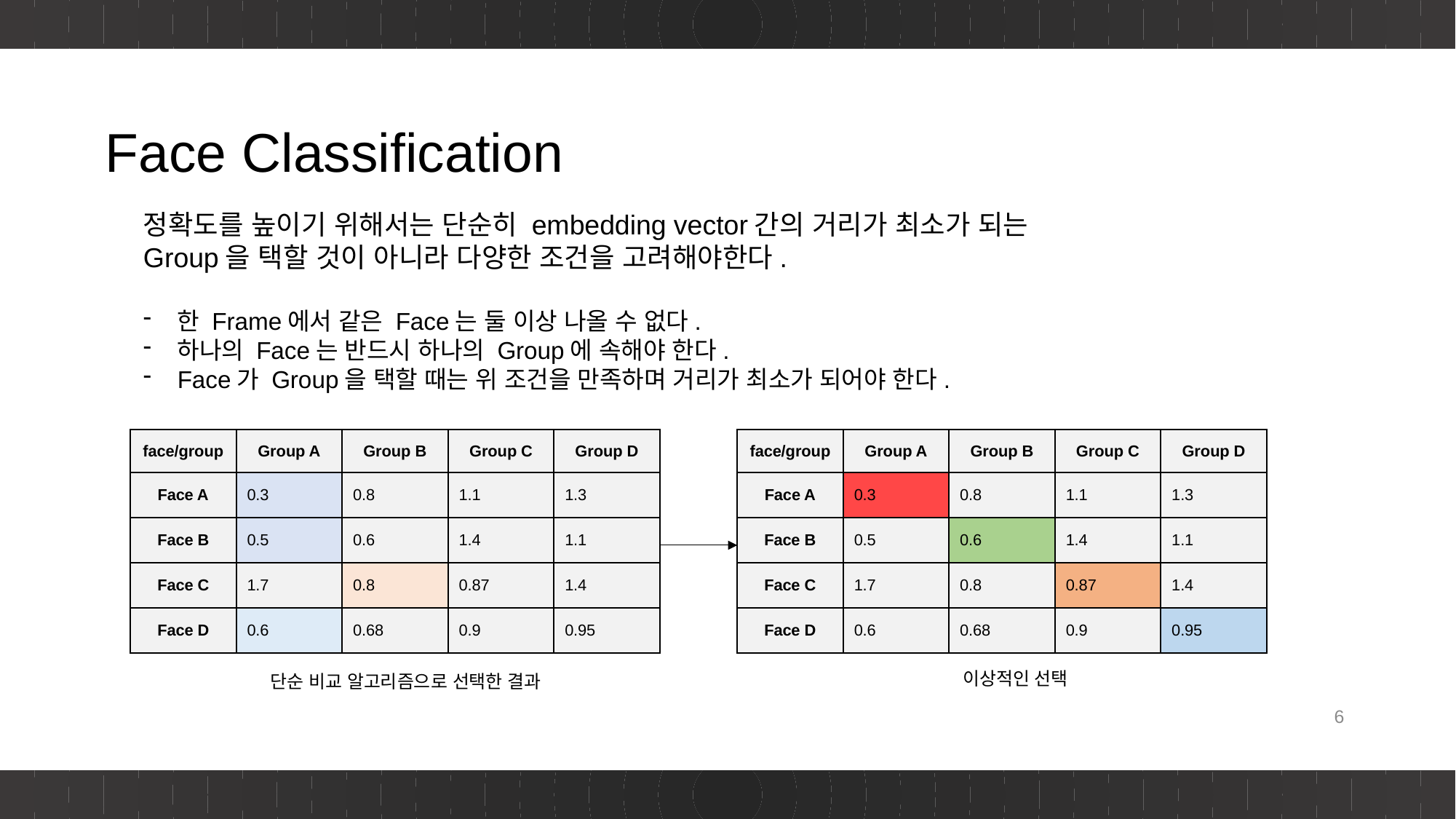

# Face Classification
정확도를 높이기 위해서는 단순히 embedding vector간의 거리가 최소가 되는
Group을 택할 것이 아니라 다양한 조건을 고려해야한다.

한 Frame에서 같은 Face는 둘 이상 나올 수 없다.
하나의 Face는 반드시 하나의 Group에 속해야 한다.
Face가 Group을 택할 때는 위 조건을 만족하며 거리가 최소가 되어야 한다.

| face/group | Group A | Group B | Group C | Group D |
| --- | --- | --- | --- | --- |
| Face A | 0.3 | 0.8 | 1.1 | 1.3 |
| Face B | 0.5 | 0.6 | 1.4 | 1.1 |
| Face C | 1.7 | 0.8 | 0.87 | 1.4 |
| Face D | 0.6 | 0.68 | 0.9 | 0.95 |
| face/group | Group A | Group B | Group C | Group D |
| --- | --- | --- | --- | --- |
| Face A | 0.3 | 0.8 | 1.1 | 1.3 |
| Face B | 0.5 | 0.6 | 1.4 | 1.1 |
| Face C | 1.7 | 0.8 | 0.87 | 1.4 |
| Face D | 0.6 | 0.68 | 0.9 | 0.95 |
이상적인 선택
단순 비교 알고리즘으로 선택한 결과
6